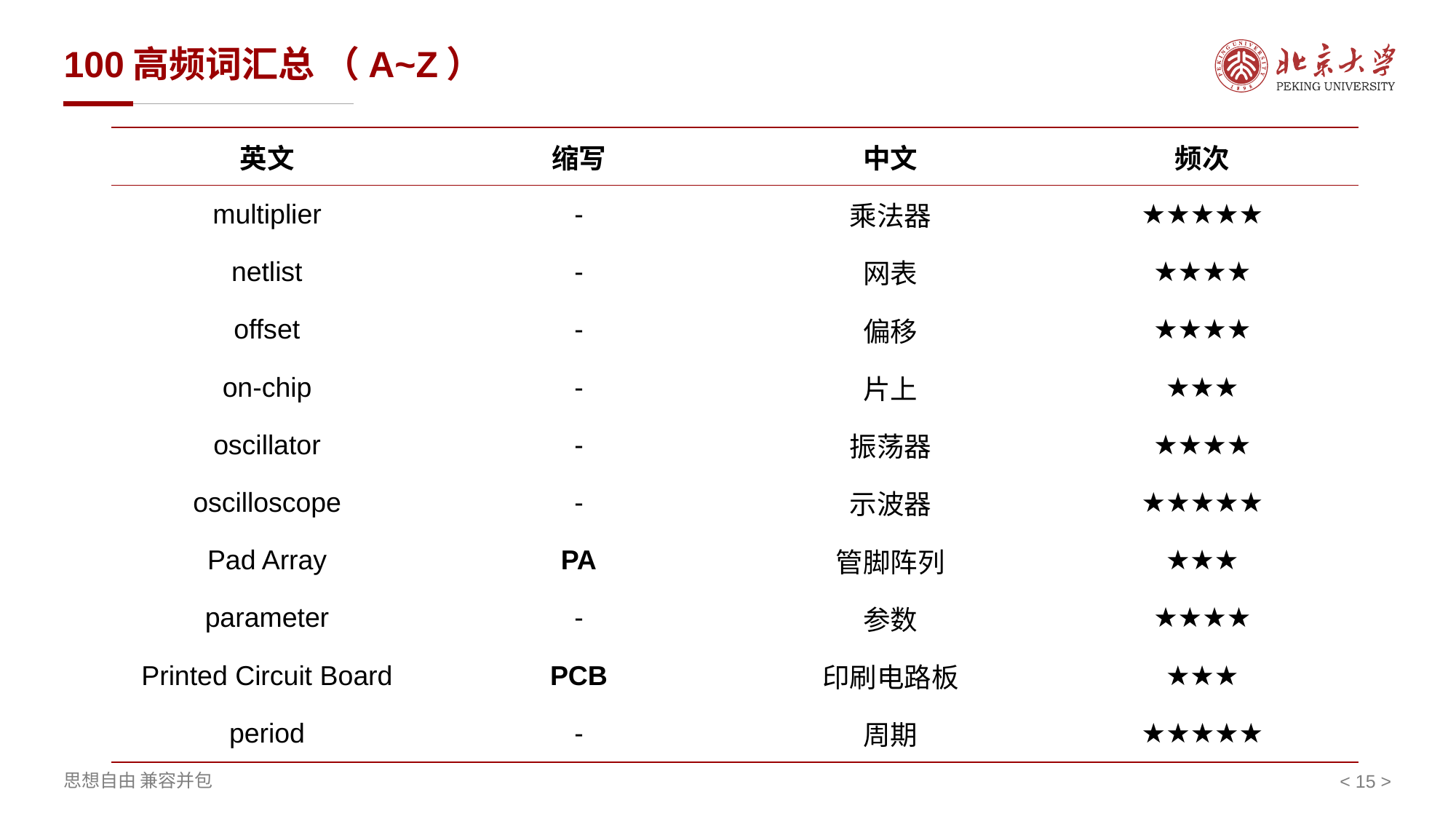

# 100高频词汇总 （A~Z）
| 英文 | 缩写 | 中文 | 频次 |
| --- | --- | --- | --- |
| multiplier | - | 乘法器 | ★★★★★ |
| netlist | - | 网表 | ★★★★ |
| offset | - | 偏移 | ★★★★ |
| on-chip | - | 片上 | ★★★ |
| oscillator | - | 振荡器 | ★★★★ |
| oscilloscope | - | 示波器 | ★★★★★ |
| Pad Array | PA | 管脚阵列 | ★★★ |
| parameter | - | 参数 | ★★★★ |
| Printed Circuit Board | PCB | 印刷电路板 | ★★★ |
| period | - | 周期 | ★★★★★ |
< 15 >